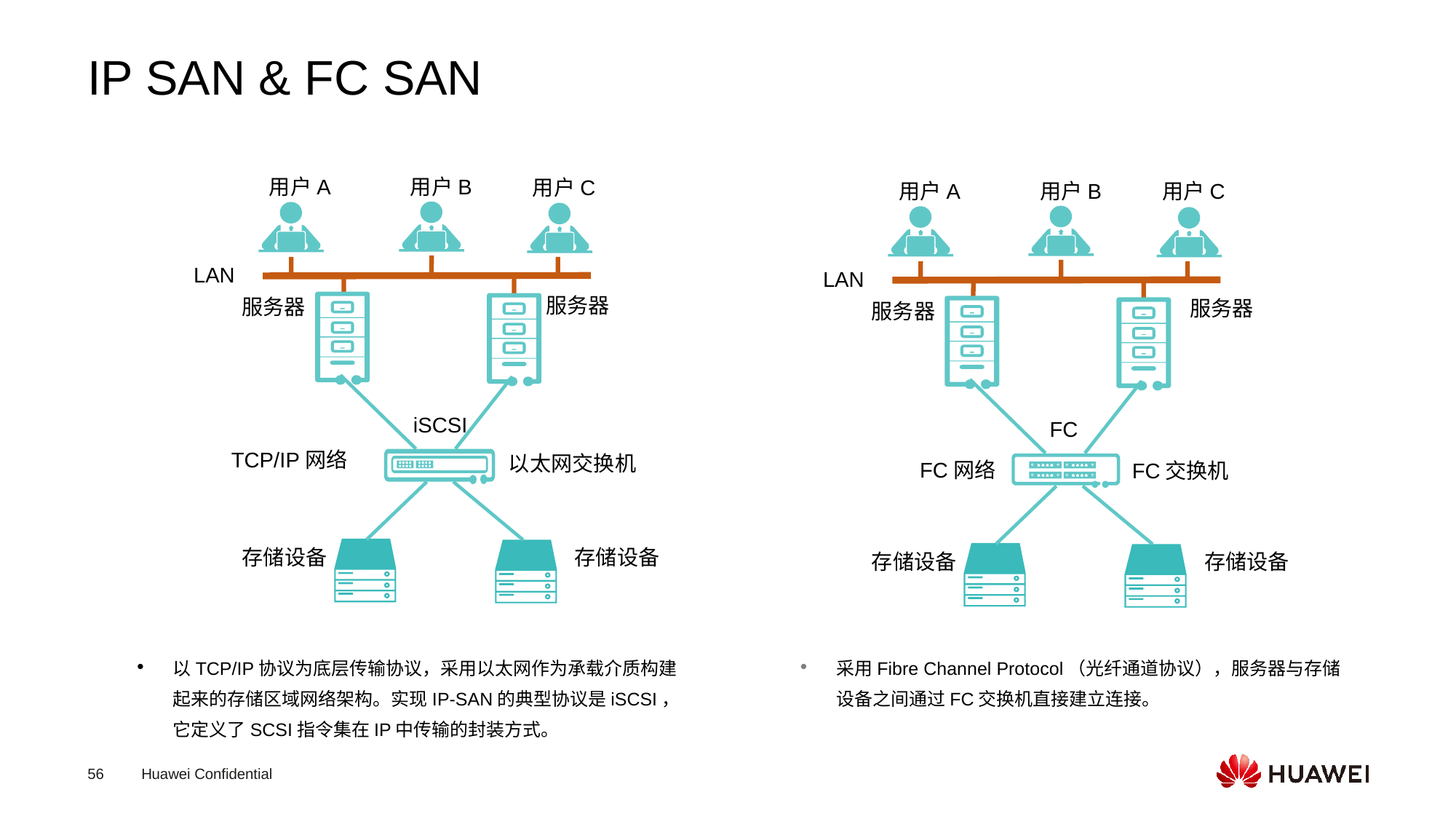

# IP SAN & FC SAN
用户B
用户A
用户C

服务器
服务器

LAN

iSCSI
TCP/IP网络
以太网交换机

存储设备
存储设备

用户B
用户A
用户C

服务器
服务器

LAN

FC
FC网络
FC交换机

存储设备
存储设备

以TCP/IP协议为底层传输协议，采用以太网作为承载介质构建起来的存储区域网络架构。实现IP-SAN的典型协议是iSCSI，它定义了SCSI指令集在IP中传输的封装方式。

采用Fibre Channel Protocol（光纤通道协议），服务器与存储设备之间通过FC交换机直接建立连接。